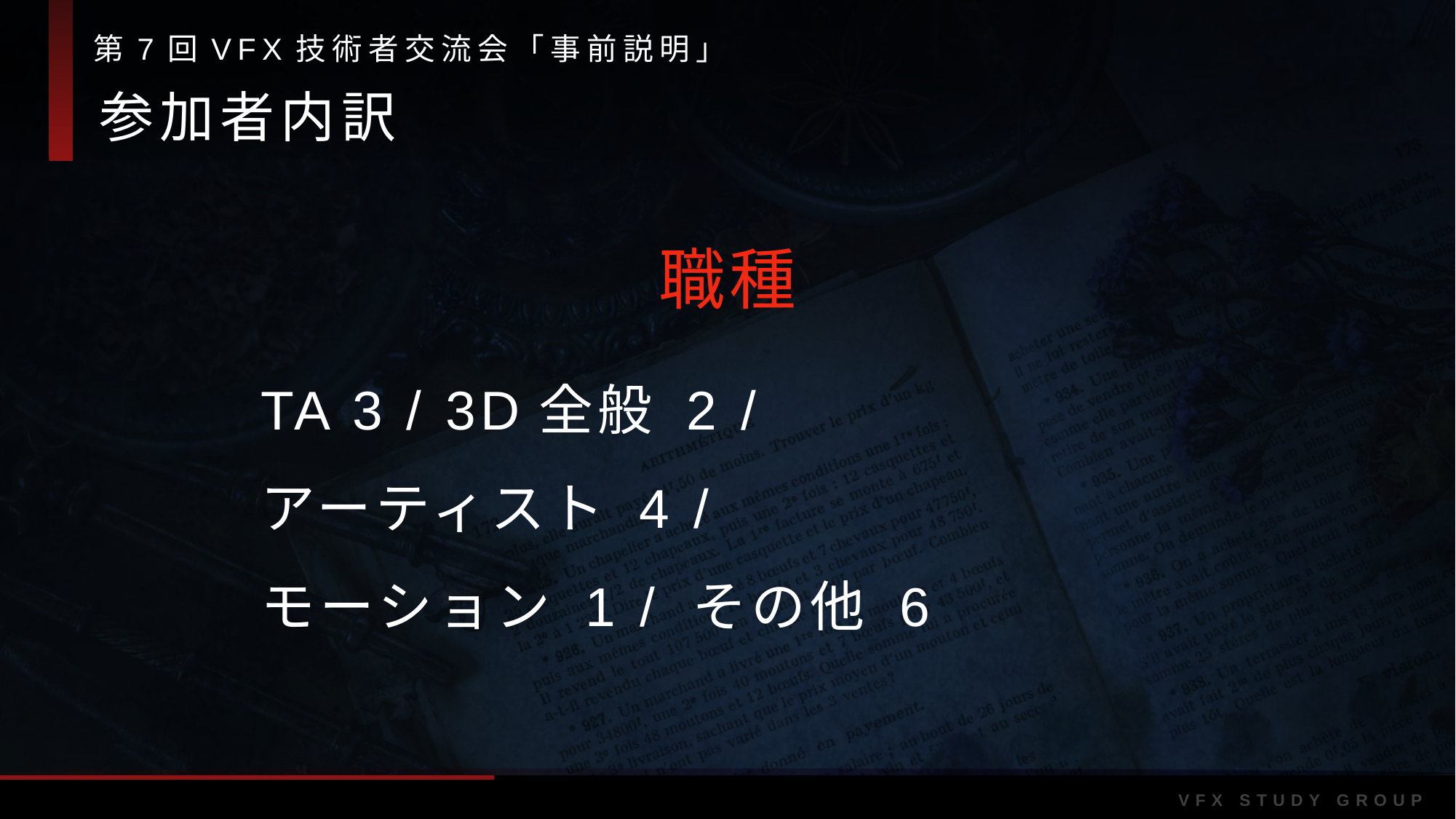

参加者内訳
職種
TA 3 / 3D全般 2 /
アーティスト 4 /
モーション 1 / その他 6